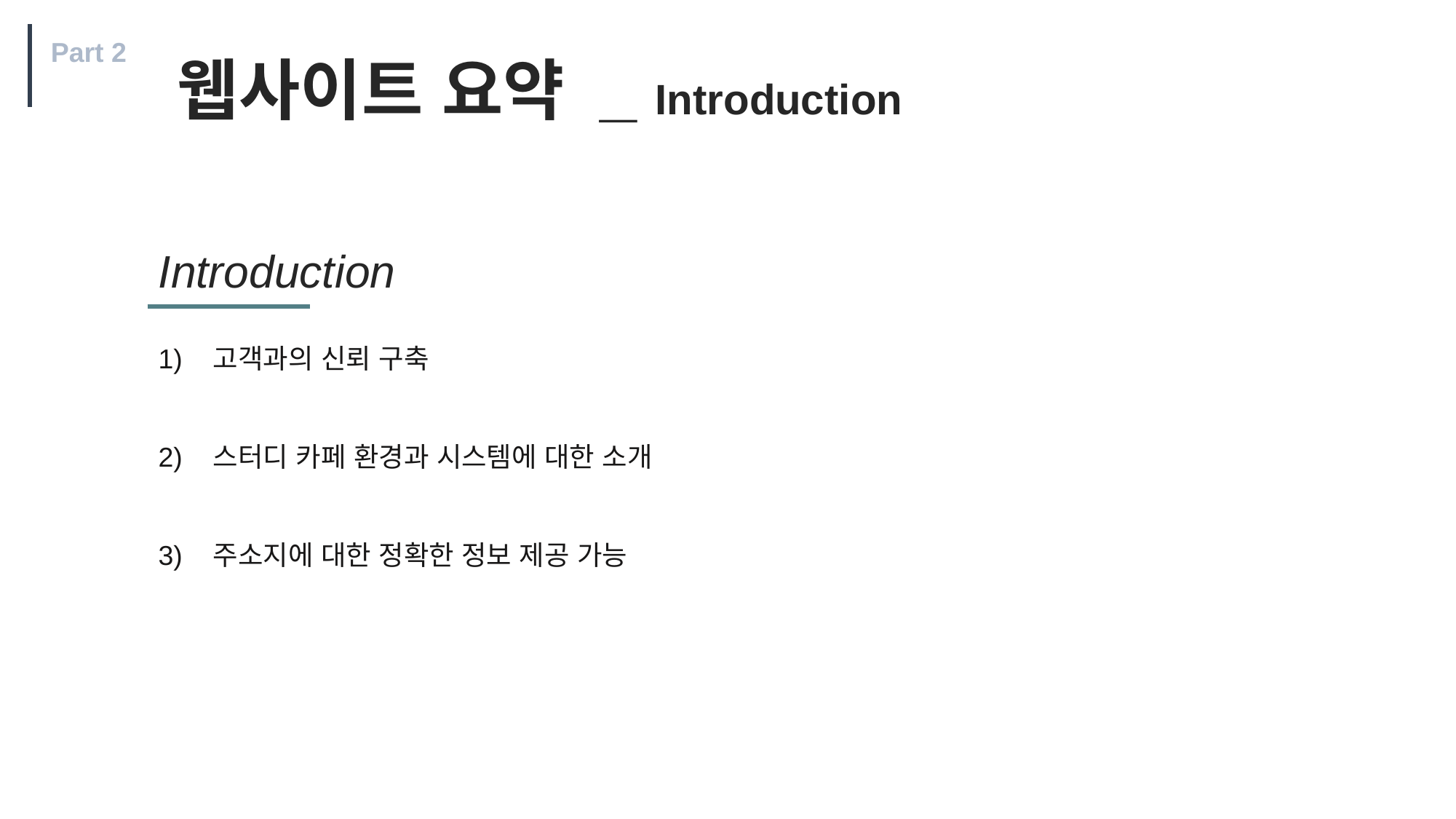

Part 2
웹사이트 요약 _ Introduction
Introduction
고객과의 신뢰 구축

스터디 카페 환경과 시스템에 대한 소개

주소지에 대한 정확한 정보 제공 가능